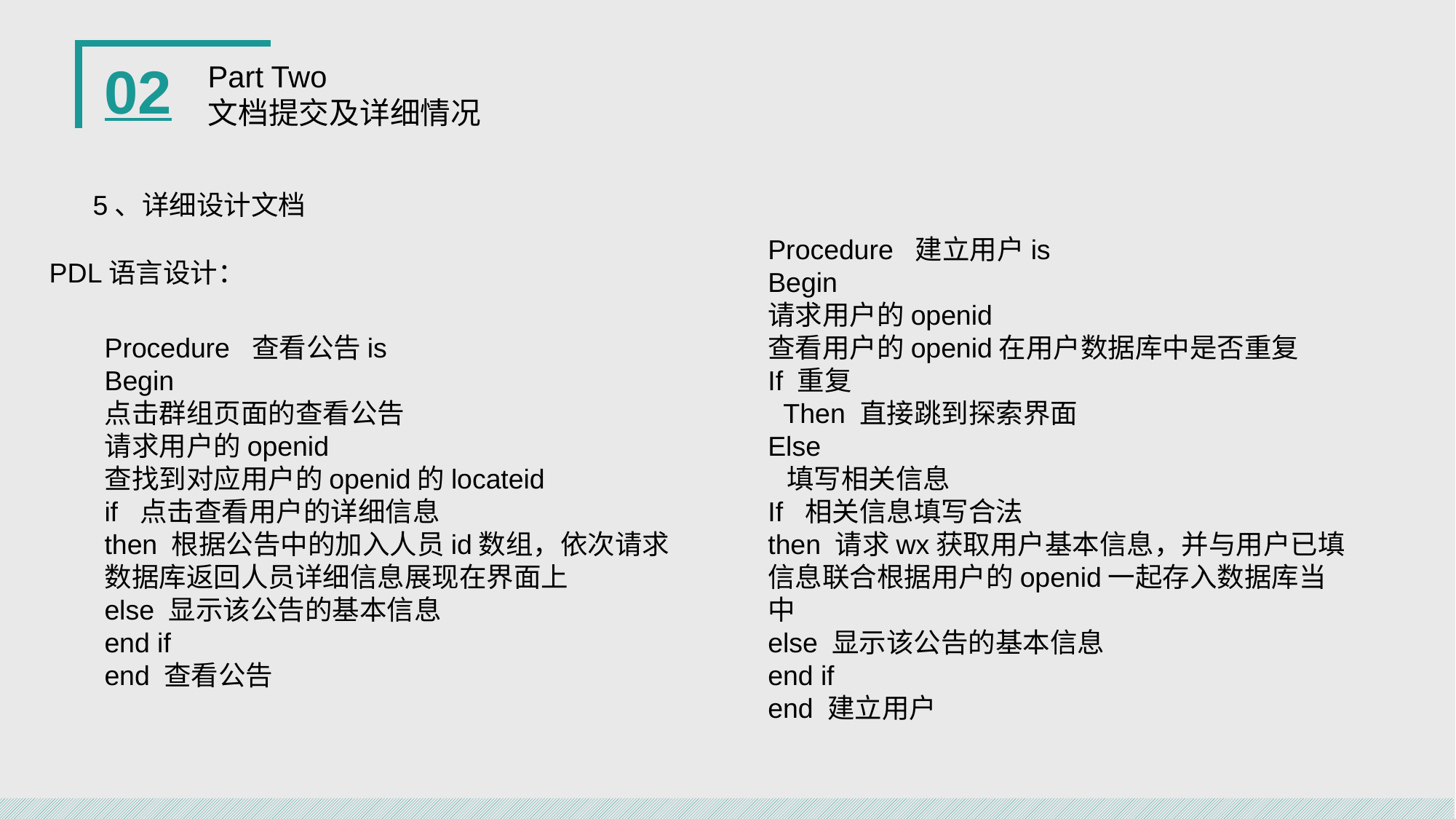

02
Part Two
文档提交及详细情况

5、详细设计文档
Procedure  建立用户is
Begin
请求用户的openid
查看用户的openid在用户数据库中是否重复
If 重复
  Then 直接跳到探索界面
Else
  填写相关信息
If  相关信息填写合法
then 请求wx获取用户基本信息，并与用户已填信息联合根据用户的openid一起存入数据库当中
else 显示该公告的基本信息
end if
end 建立用户
PDL语言设计：
Procedure  查看公告is
Begin
点击群组页面的查看公告
请求用户的openid
查找到对应用户的openid的locateid
if  点击查看用户的详细信息
then 根据公告中的加入人员id数组，依次请求数据库返回人员详细信息展现在界面上
else 显示该公告的基本信息
end if
end 查看公告